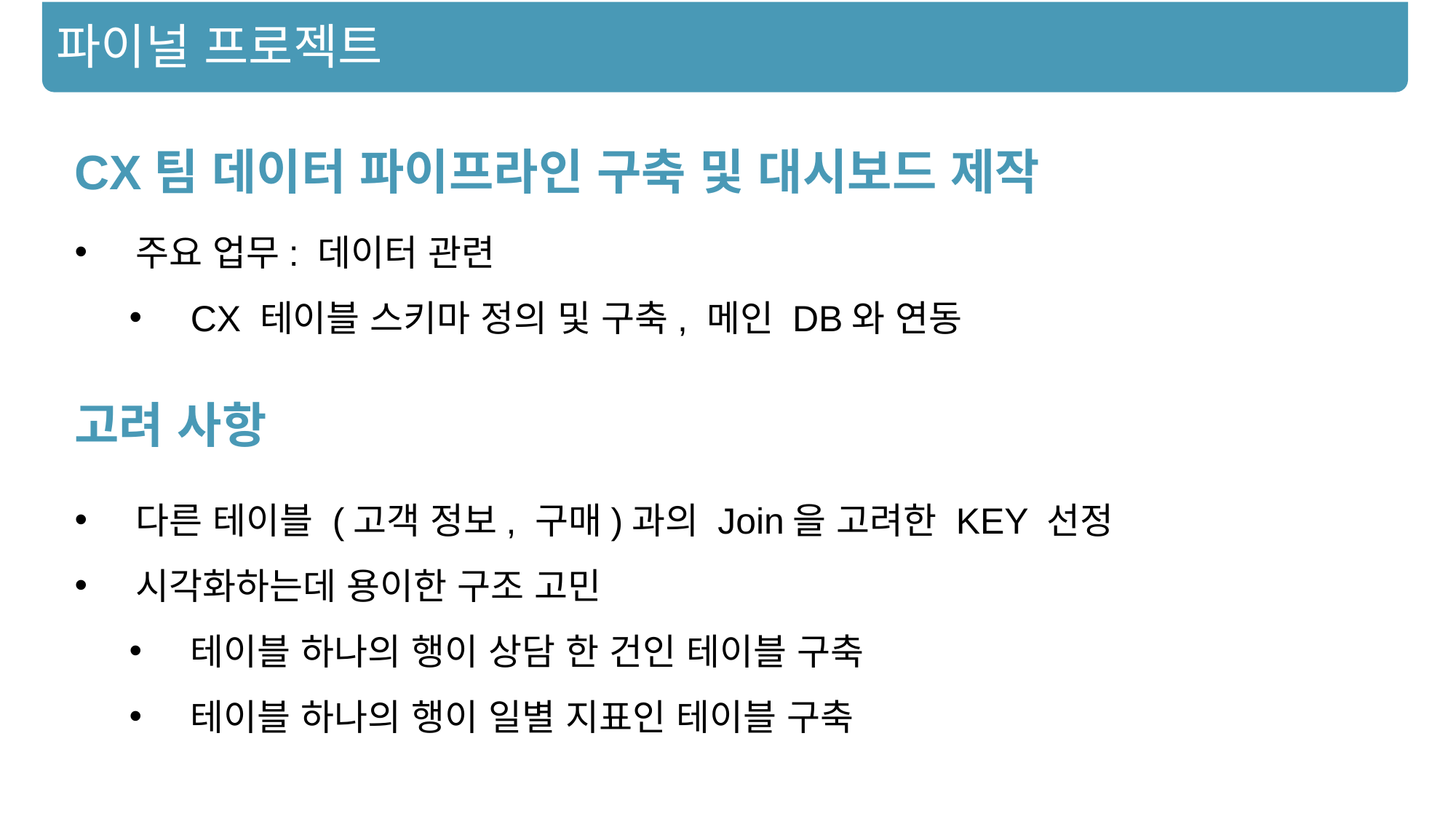

파이널 프로젝트
CX팀 데이터 파이프라인 구축 및 대시보드 제작
주요 업무: 데이터 관련
CX 테이블 스키마 정의 및 구축, 메인 DB와 연동

고려 사항
다른 테이블 (고객 정보, 구매)과의 Join을 고려한 KEY 선정
시각화하는데 용이한 구조 고민
테이블 하나의 행이 상담 한 건인 테이블 구축
테이블 하나의 행이 일별 지표인 테이블 구축